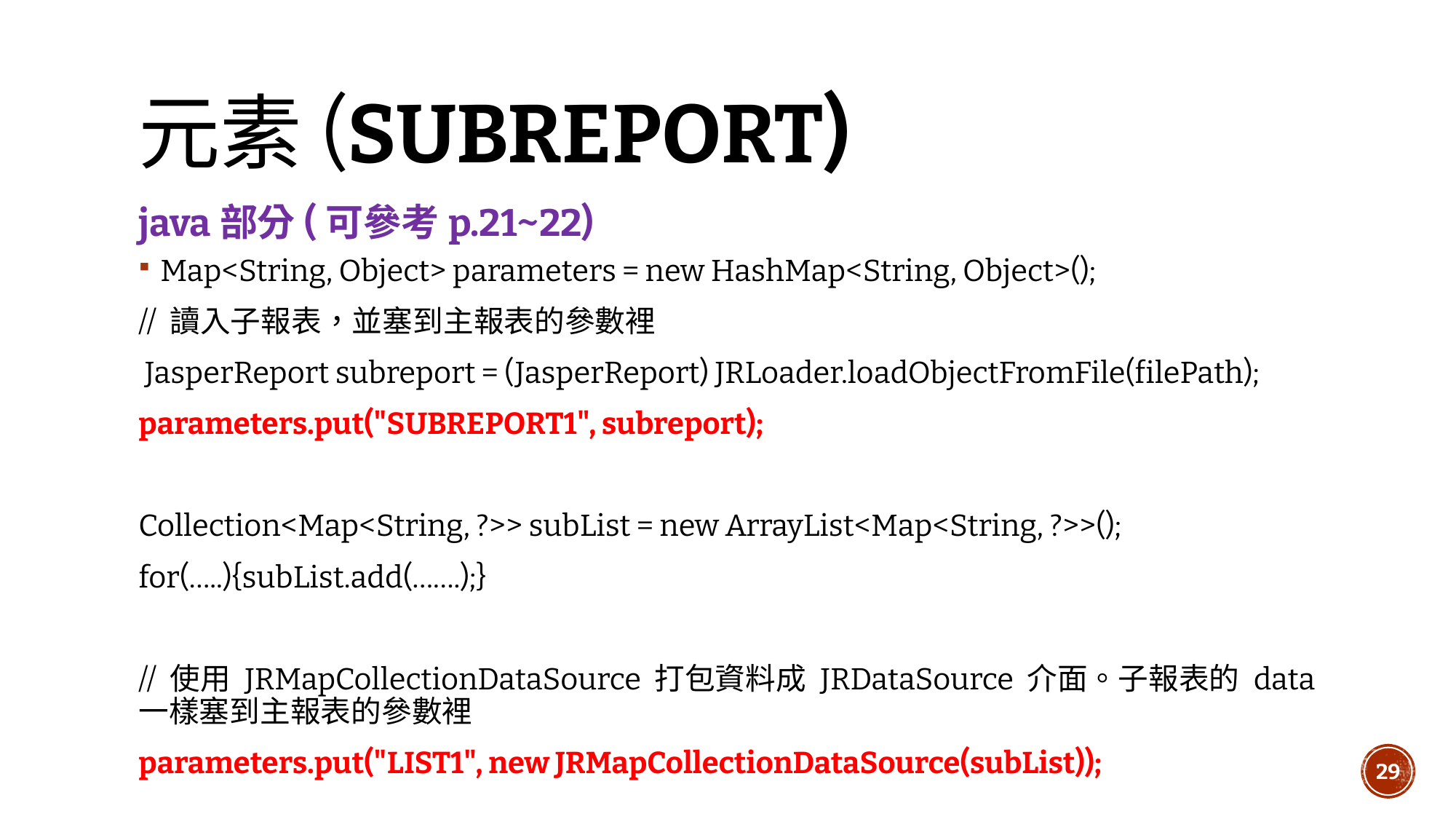

# 元素(Subreport)
java部分(可參考p.21~22)
Map<String, Object> parameters = new HashMap<String, Object>();
// 讀入子報表，並塞到主報表的參數裡
 JasperReport subreport = (JasperReport) JRLoader.loadObjectFromFile(filePath);
parameters.put("SUBREPORT1", subreport);

Collection<Map<String, ?>> subList = new ArrayList<Map<String, ?>>();
for(…..){subList.add(…….);}

// 使用 JRMapCollectionDataSource 打包資料成 JRDataSource 介面。子報表的 data 一樣塞到主報表的參數裡
parameters.put("LIST1", new JRMapCollectionDataSource(subList));
29